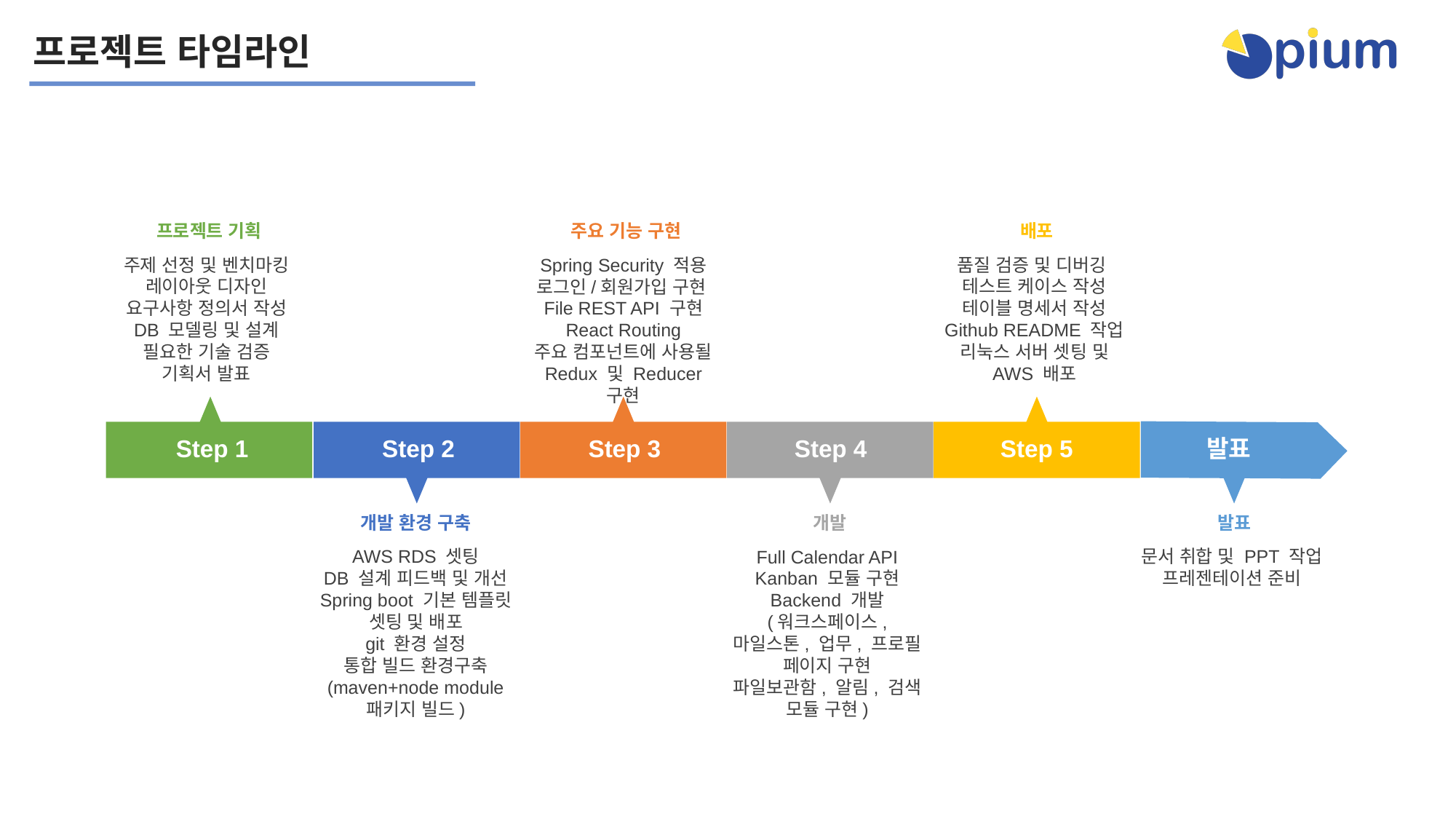

프로젝트 타임라인
프로젝트 기획
주제 선정 및 벤치마킹
레이아웃 디자인
요구사항 정의서 작성
DB 모델링 및 설계
필요한 기술 검증
기획서 발표
주요 기능 구현
Spring Security 적용
로그인/회원가입 구현File REST API 구현
React Routing
주요 컴포넌트에 사용될 Redux 및 Reducer 구현
배포
품질 검증 및 디버깅
테스트 케이스 작성
테이블 명세서 작성
Github README 작업
리눅스 서버 셋팅 및
AWS 배포

Step 1
Step 2
Step 3
Step 4
Step 5
발표

개발 환경 구축
AWS RDS 셋팅
DB 설계 피드백 및 개선
Spring boot 기본 템플릿 셋팅 및 배포
git 환경 설정
통합 빌드 환경구축
(maven+node module 패키지 빌드)

개발
Full Calendar API
Kanban 모듈 구현
Backend 개발
(워크스페이스, 마일스톤, 업무, 프로필 페이지 구현
파일보관함, 알림, 검색 모듈 구현)

발표
문서 취합 및 PPT 작업
프레젠테이션 준비